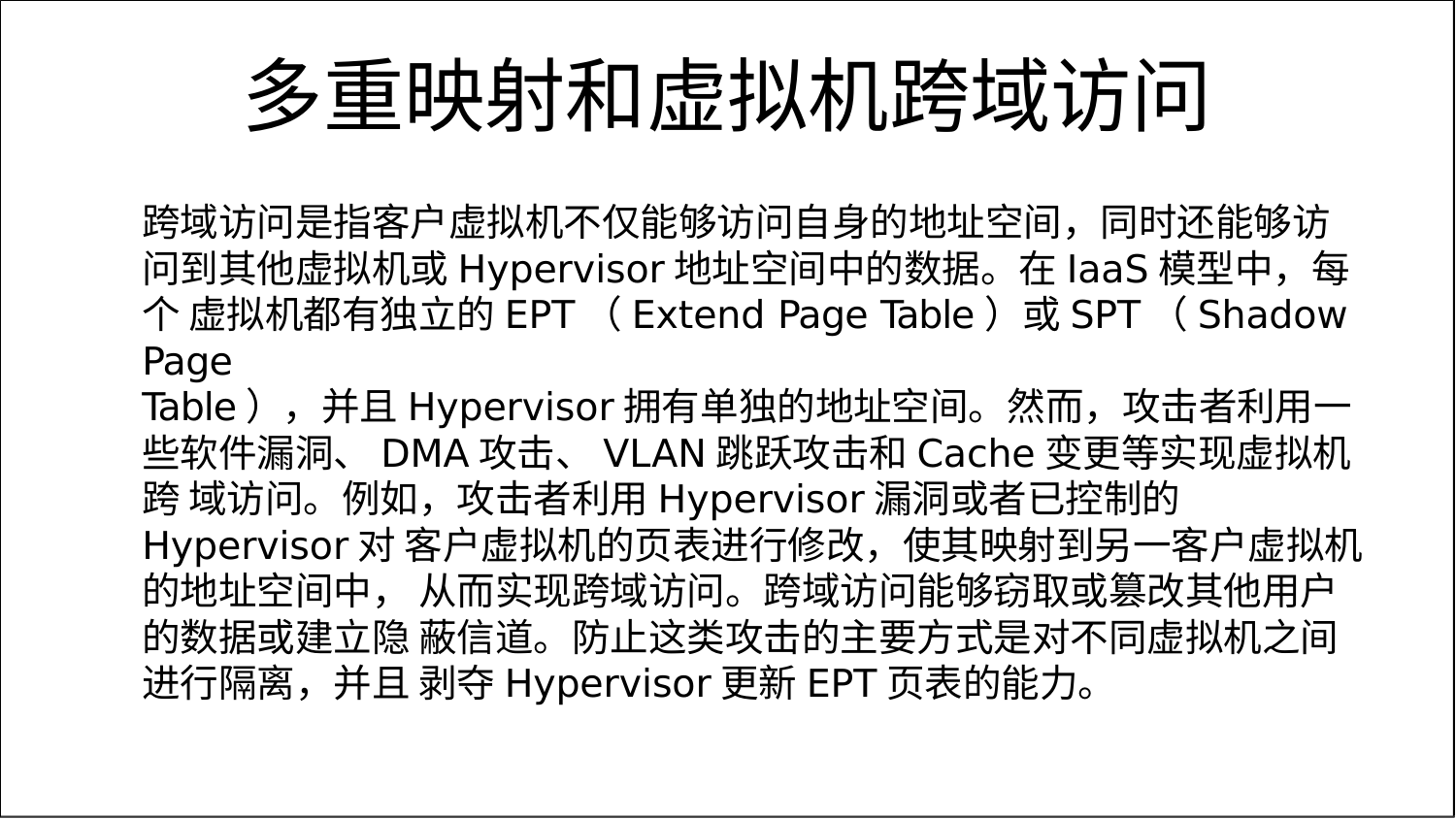

# 多重映射和虚拟机跨域访问
跨域访问是指客户虚拟机不仅能够访问自身的地址空间，同时还能够访 问到其他虚拟机或Hypervisor地址空间中的数据。在IaaS模型中，每个 虚拟机都有独立的EPT（Extend Page Table）或SPT（Shadow Page
Table），并且Hypervisor拥有单独的地址空间。然而，攻击者利用一 些软件漏洞、DMA攻击、VLAN跳跃攻击和Cache变更等实现虚拟机跨 域访问。例如，攻击者利用Hypervisor漏洞或者已控制的Hypervisor对 客户虚拟机的页表进行修改，使其映射到另一客户虚拟机的地址空间中， 从而实现跨域访问。跨域访问能够窃取或篡改其他用户的数据或建立隐 蔽信道。防止这类攻击的主要方式是对不同虚拟机之间进行隔离，并且 剥夺Hypervisor更新EPT页表的能力。